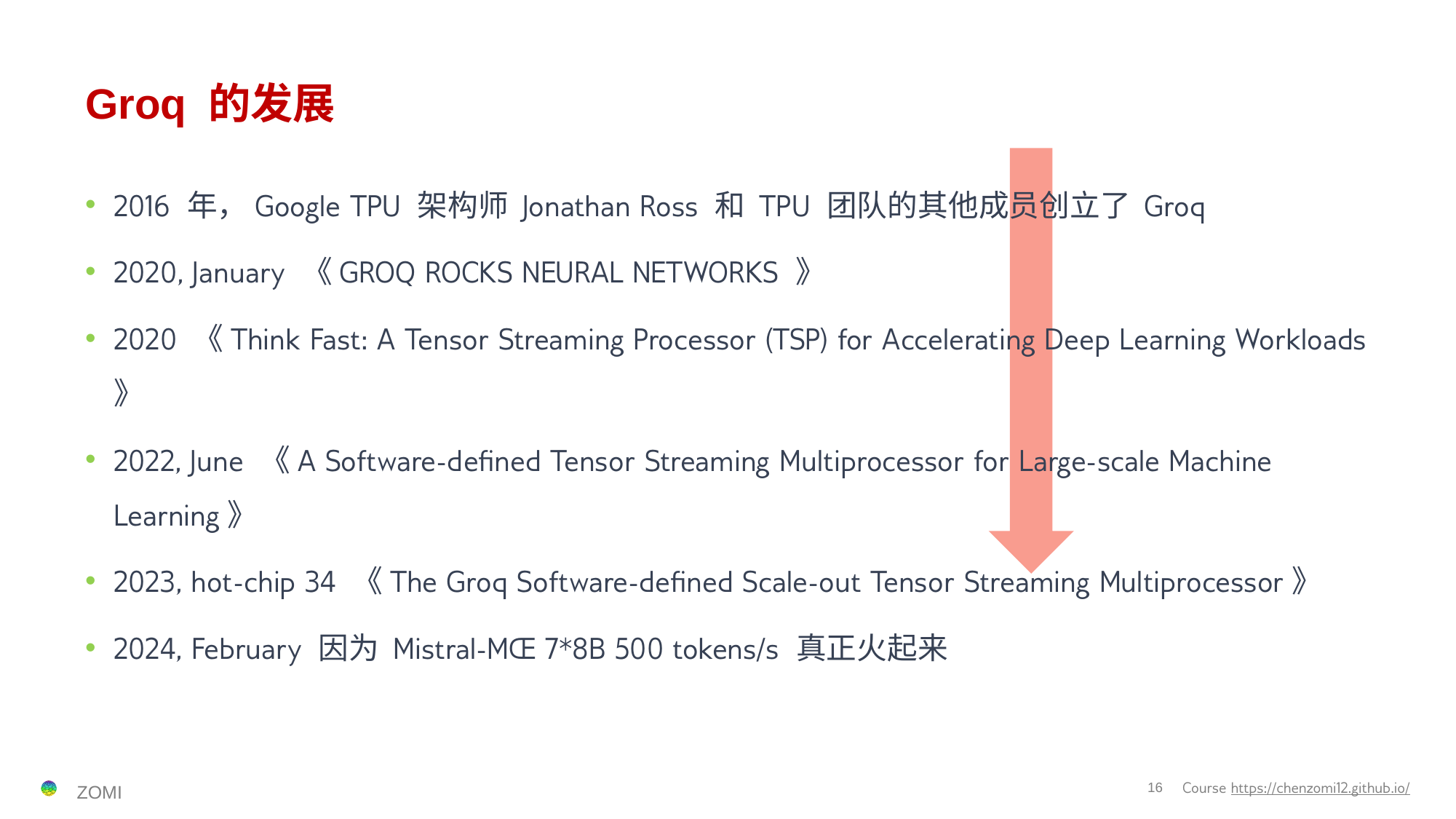

# Groq 的发展

2016 年，Google TPU 架构师 Jonathan Ross 和 TPU 团队的其他成员创立了 Groq
2020, January 《GROQ ROCKS NEURAL NETWORKS 》
2020 《Think Fast: A Tensor Streaming Processor (TSP) for Accelerating Deep Learning Workloads 》
2022, June 《A Software-defined Tensor Streaming Multiprocessor for Large-scale Machine Learning》
2023, hot-chip 34 《The Groq Software-deﬁned Scale-out Tensor Streaming Multiprocessor》
2024, February 因为 Mistral-MOE 7*8B 500 tokens/s 真正火起来